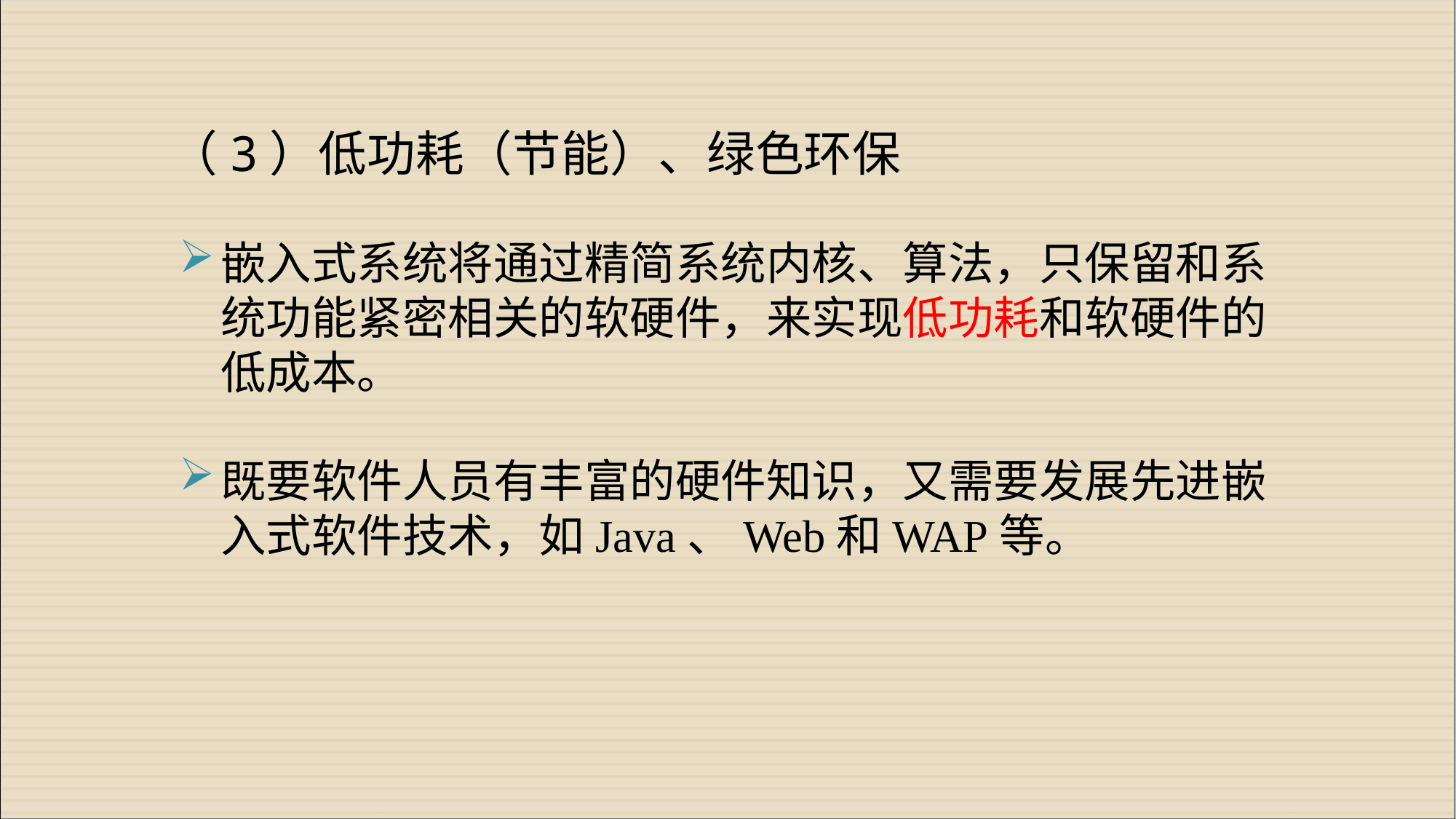

（3）低功耗（节能）、绿色环保
嵌入式系统将通过精简系统内核、算法，只保留和系统功能紧密相关的软硬件，来实现低功耗和软硬件的低成本。

既要软件人员有丰富的硬件知识，又需要发展先进嵌入式软件技术，如Java、Web和WAP等。